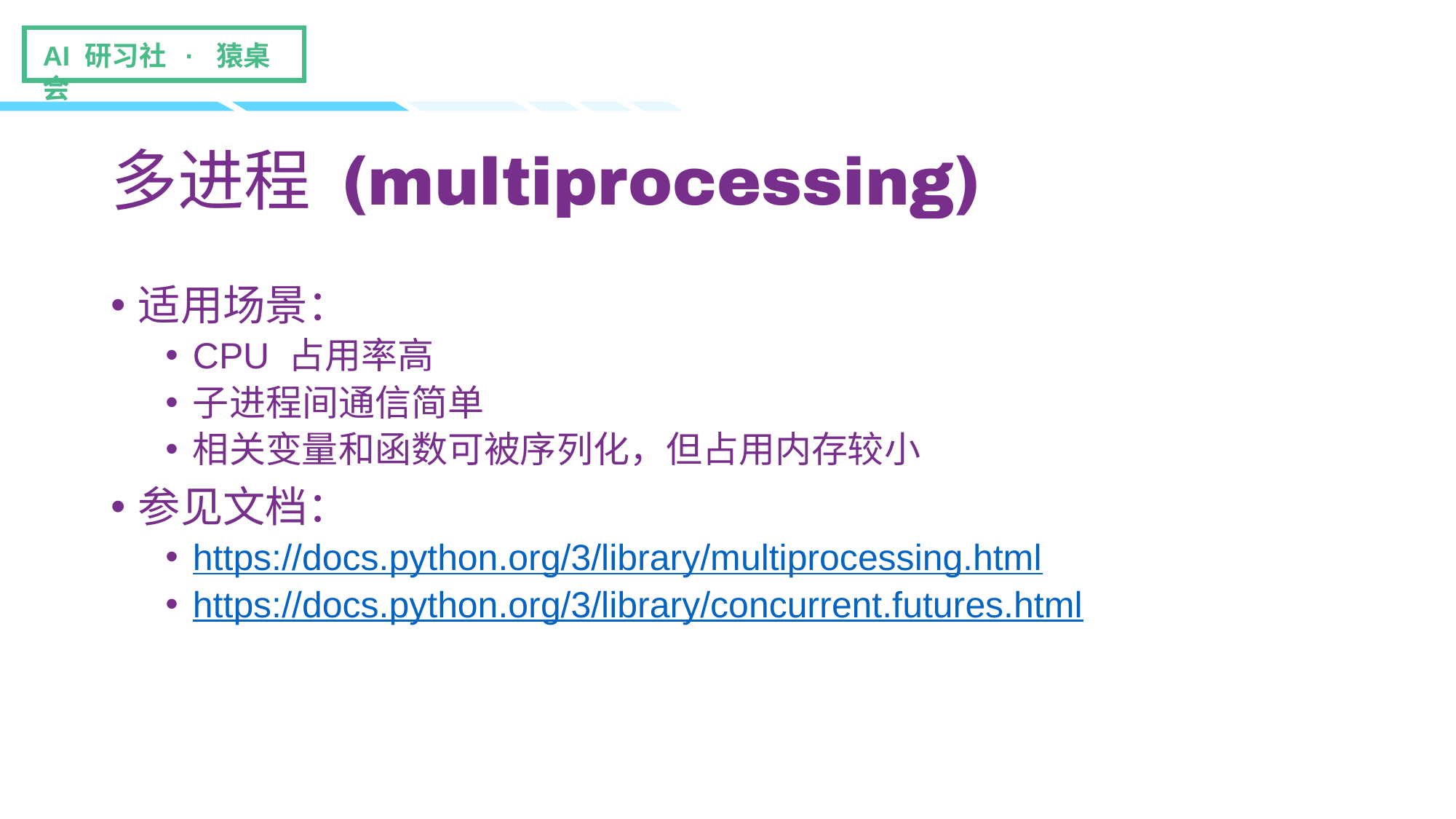

# 多进程 (multiprocessing)
适用场景：
CPU 占用率高
子进程间通信简单
相关变量和函数可被序列化，但占用内存较小
参见文档：
https://docs.python.org/3/library/multiprocessing.html
https://docs.python.org/3/library/concurrent.futures.html